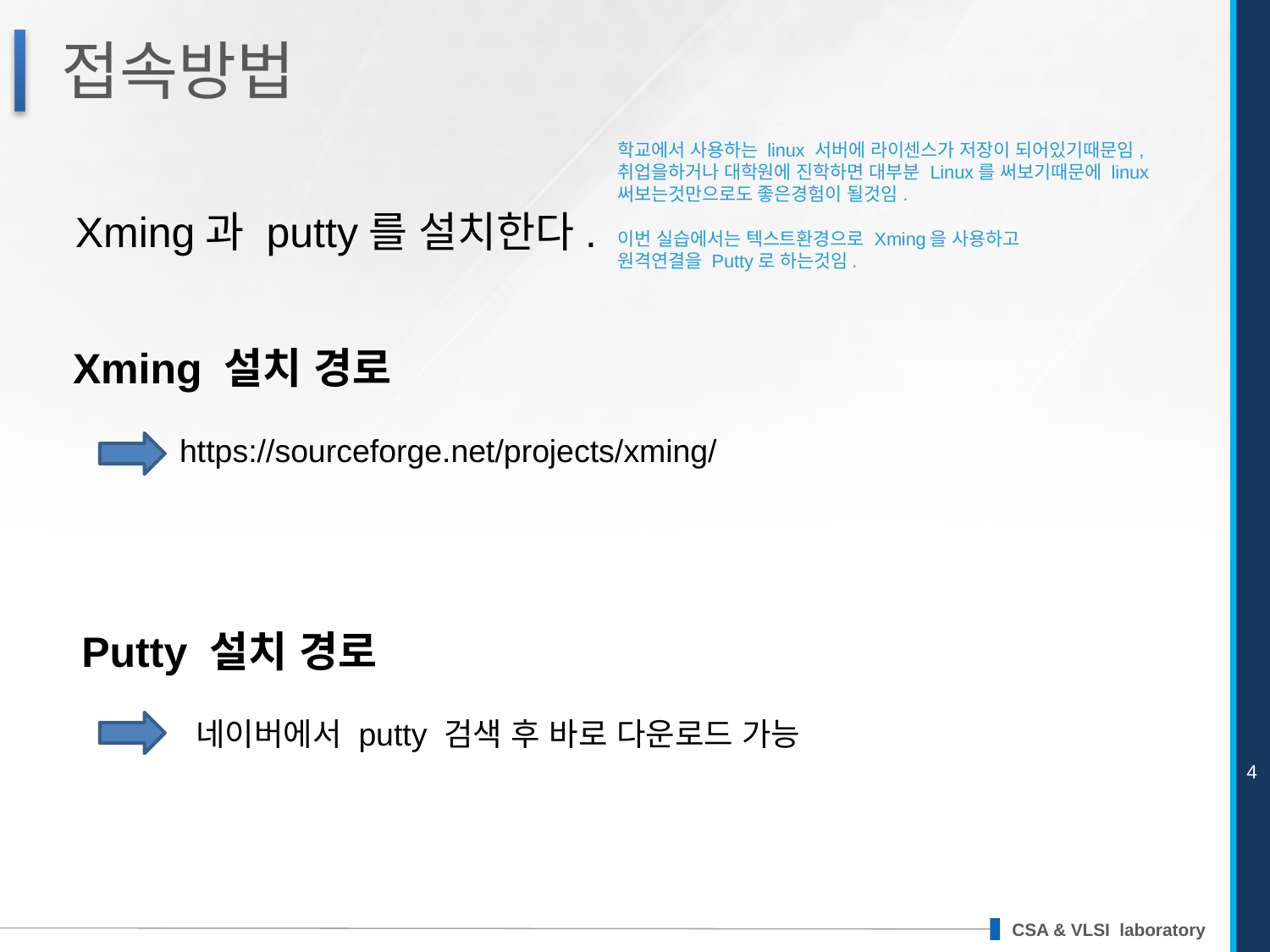

# 접속방법
학교에서 사용하는 linux 서버에 라이센스가 저장이 되어있기때문임,
취업을하거나 대학원에 진학하면 대부분 Linux를 써보기때문에 linux써보는것만으로도 좋은경험이 될것임.

이번 실습에서는 텍스트환경으로 Xming을 사용하고
원격연결을 Putty로 하는것임.
Xming과 putty를 설치한다.

Xming 설치 경로

            https://sourceforge.net/projects/xming/

Putty 설치 경로

            네이버에서 putty 검색 후 바로 다운로드 가능

4